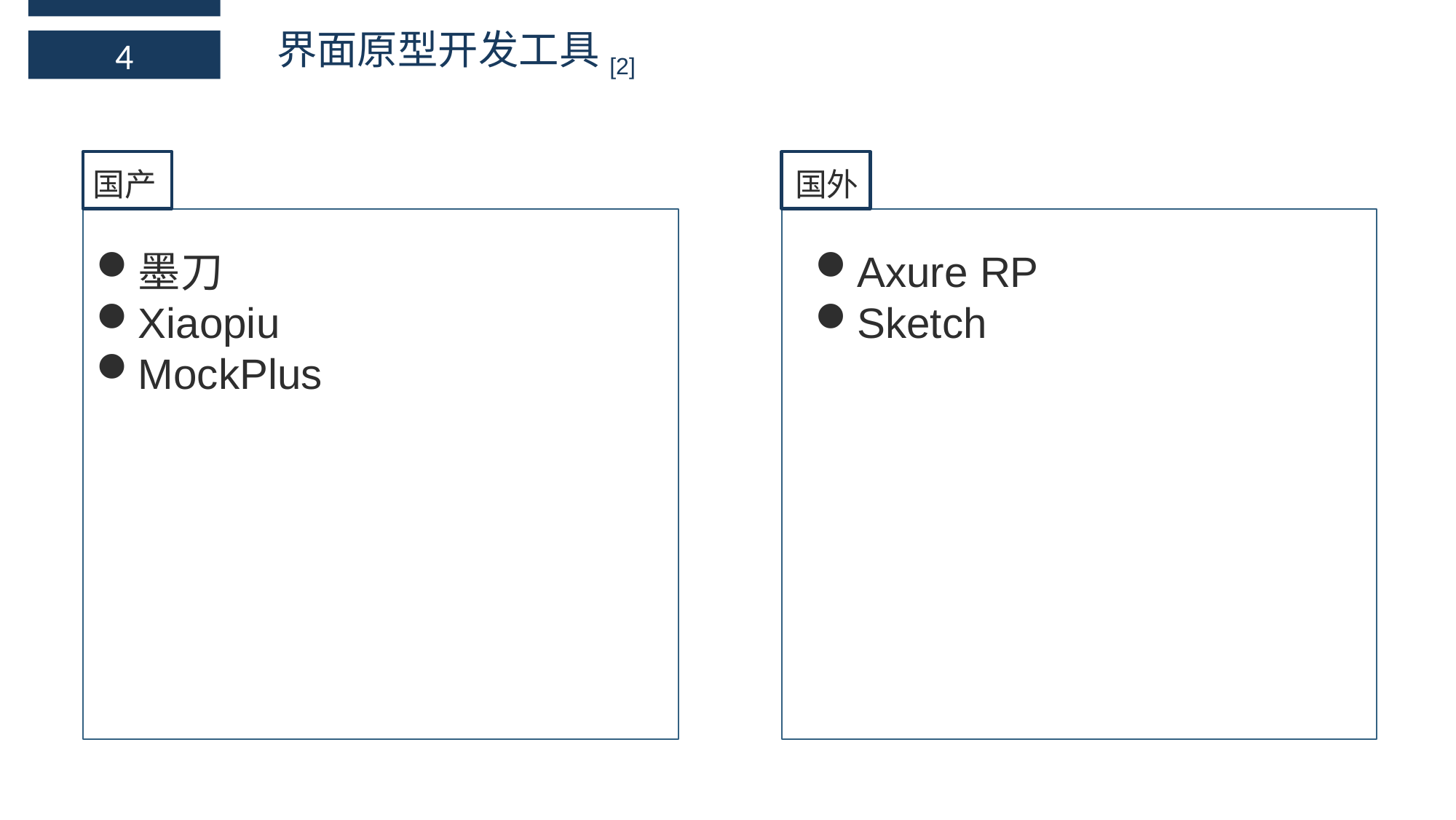

界面原型开发工具[2]
4

国产
墨刀
Xiaopiu
MockPlus

国外
Axure RP
Sketch